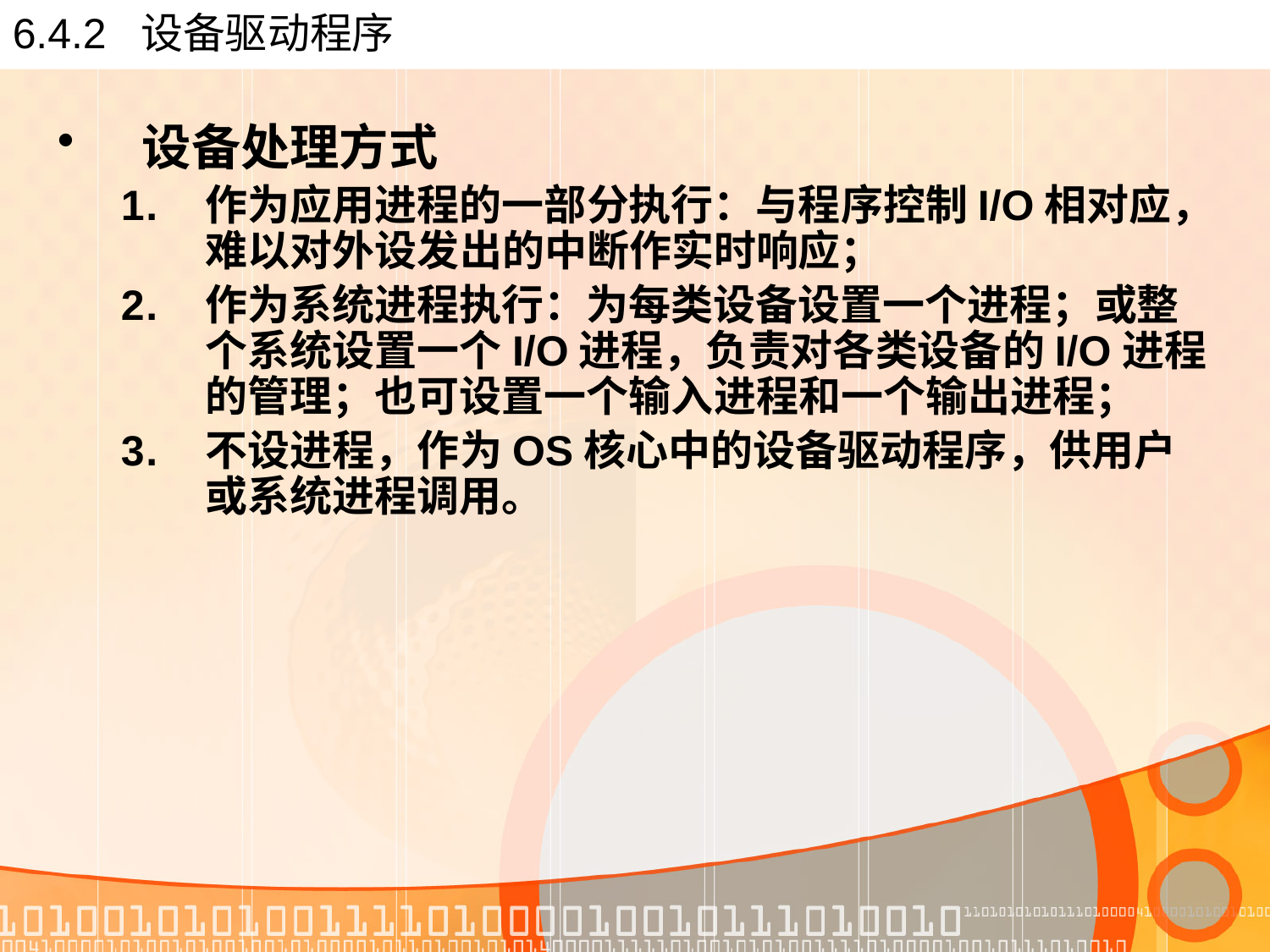

# 6.4.2  设备驱动程序
设备处理方式
作为应用进程的一部分执行：与程序控制I/O相对应，难以对外设发出的中断作实时响应；
作为系统进程执行：为每类设备设置一个进程；或整个系统设置一个I/O进程，负责对各类设备的I/O进程的管理；也可设置一个输入进程和一个输出进程；
不设进程，作为OS核心中的设备驱动程序，供用户或系统进程调用。